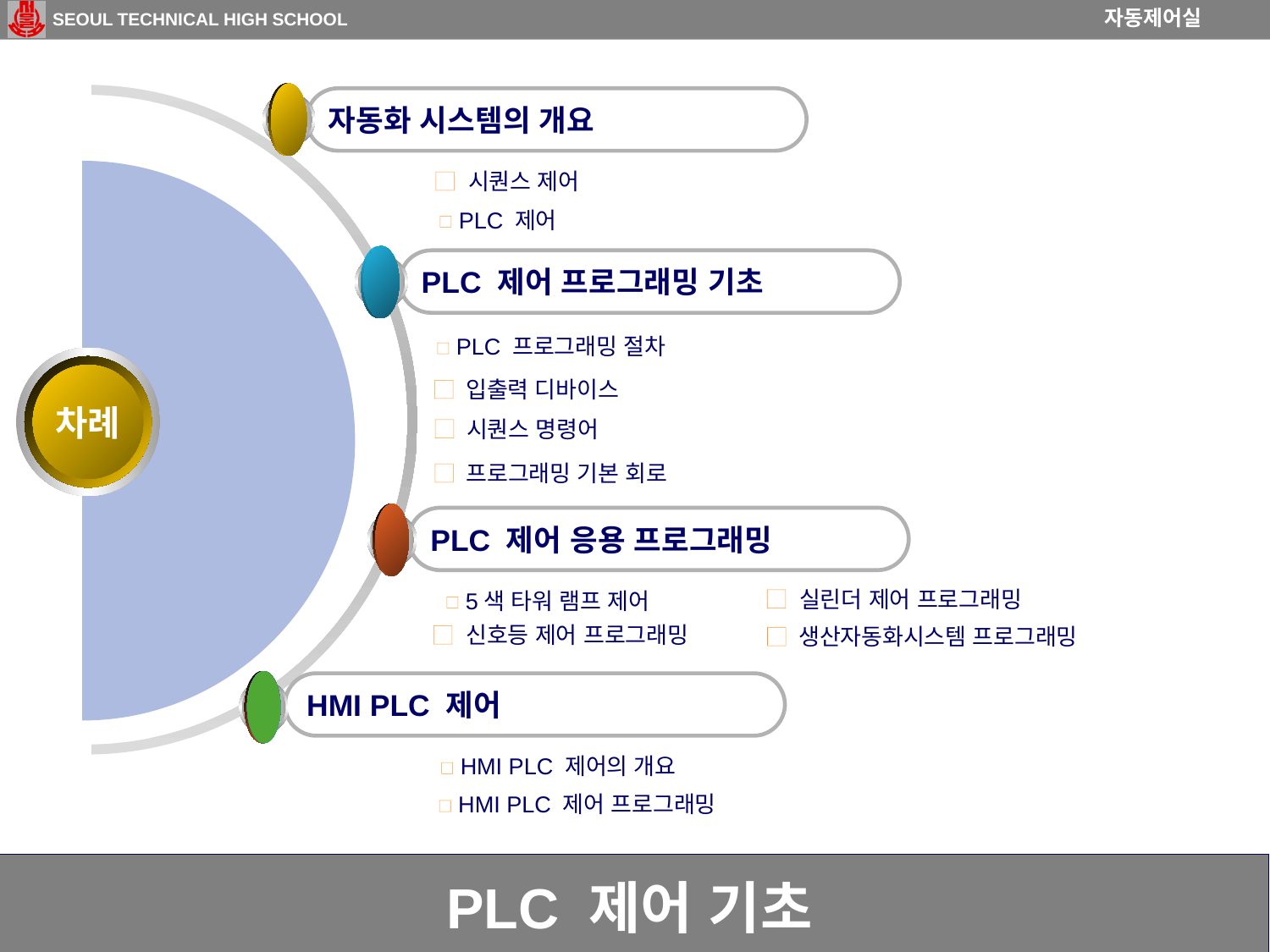

자동화 시스템의 개요

■ 시퀀스 제어

■ PLC 제어

PLC 제어 프로그래밍 기초
■ PLC 프로그래밍 절차

차례
■ 입출력 디바이스
■ 시퀀스 명령어
■ 프로그래밍 기본 회로

PLC 제어 응용 프로그래밍
■ 실린더 제어 프로그래밍
■ 5색 타워 램프 제어
■ 신호등 제어 프로그래밍
■ 생산자동화시스템 프로그래밍

HMI PLC 제어
■ HMI PLC 제어의 개요
■ HMI PLC 제어 프로그래밍